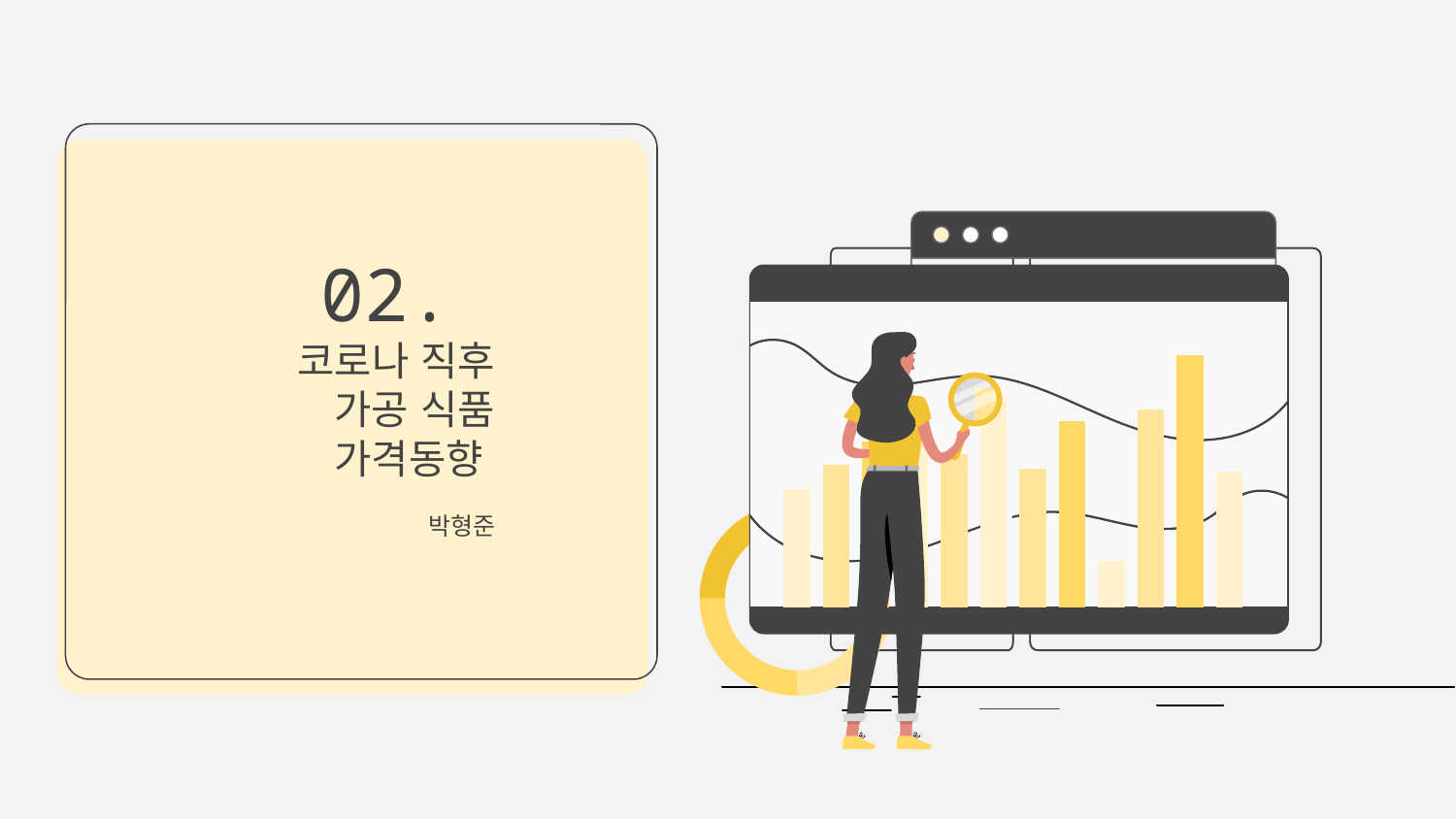

# 02. 코로나 직후 가공 식품 가격동향

박형준